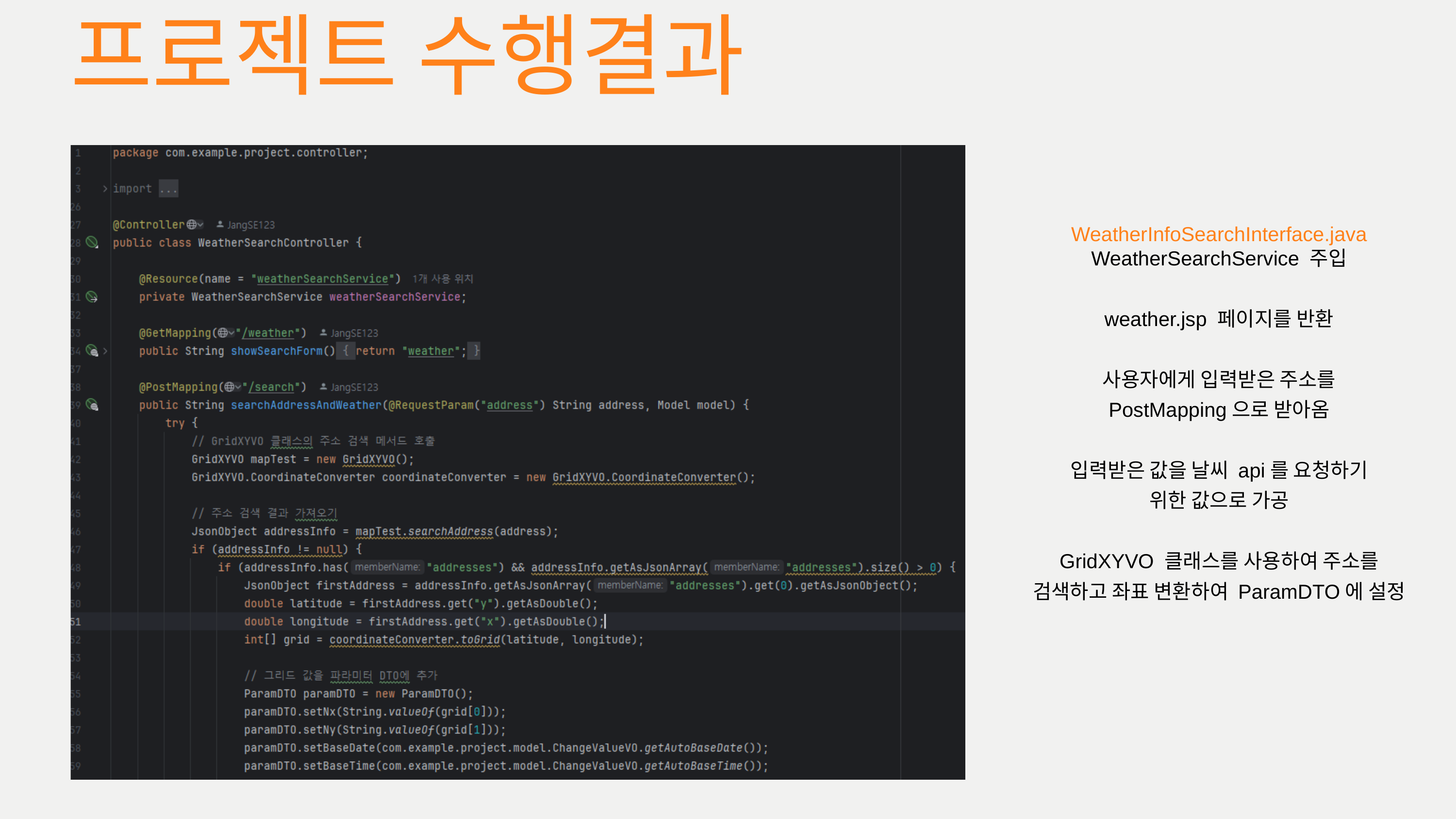

프로젝트 수행결과

WeatherInfoSearchInterface.java
WeatherSearchService 주입

weather.jsp 페이지를 반환

사용자에게 입력받은 주소를
PostMapping으로 받아옴

입력받은 값을 날씨 api를 요청하기
위한 값으로 가공

GridXYVO 클래스를 사용하여 주소를
검색하고 좌표 변환하여 ParamDTO에 설정